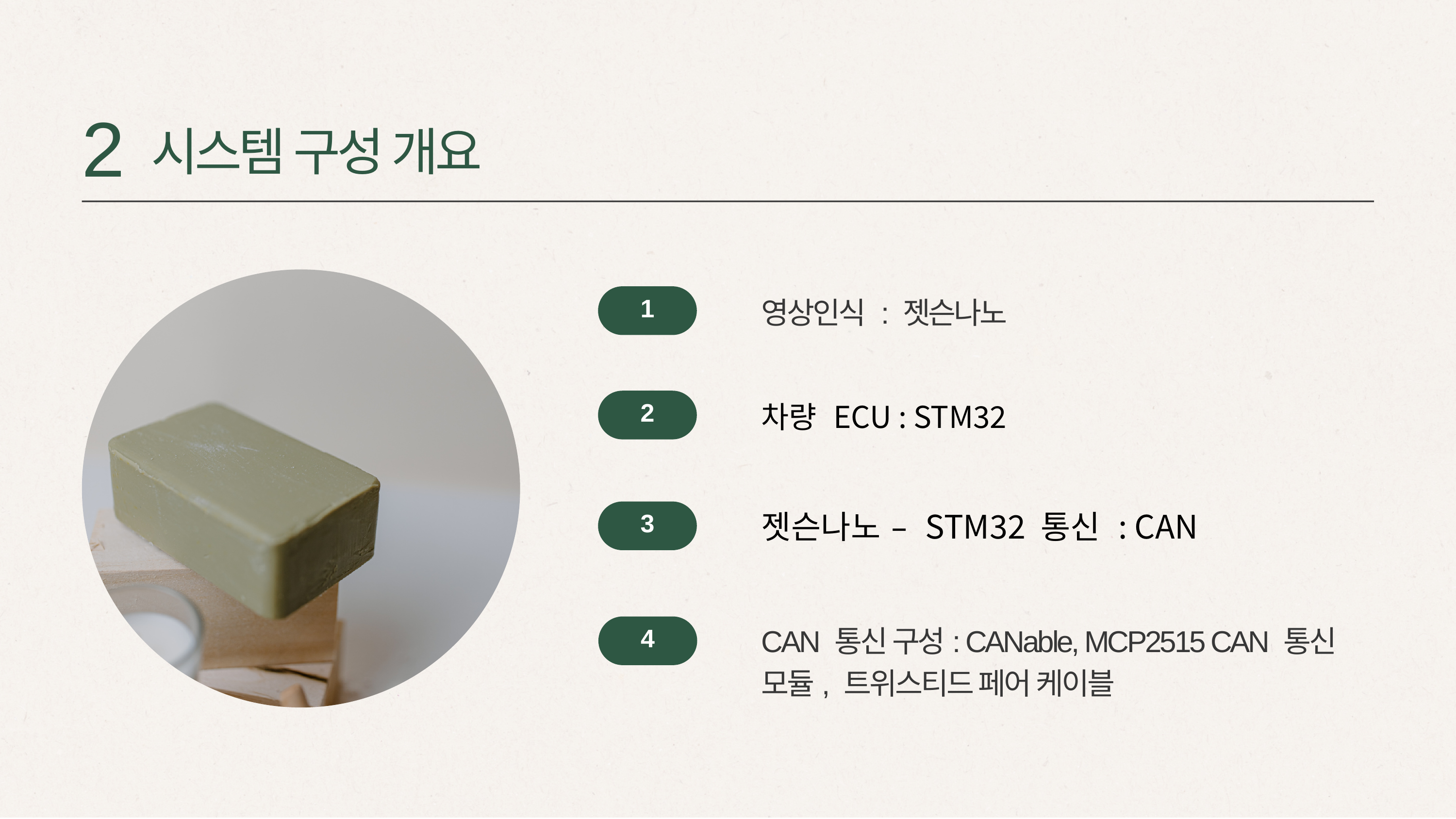

2
시스템 구성 개요

1

영상인식 : 젯슨나노
2

차량 ECU : STM32
3

젯슨나노 – STM32 통신 : CAN
4

CAN 통신 구성: CANable, MCP2515 CAN 통신 모듈, 트위스티드 페어 케이블